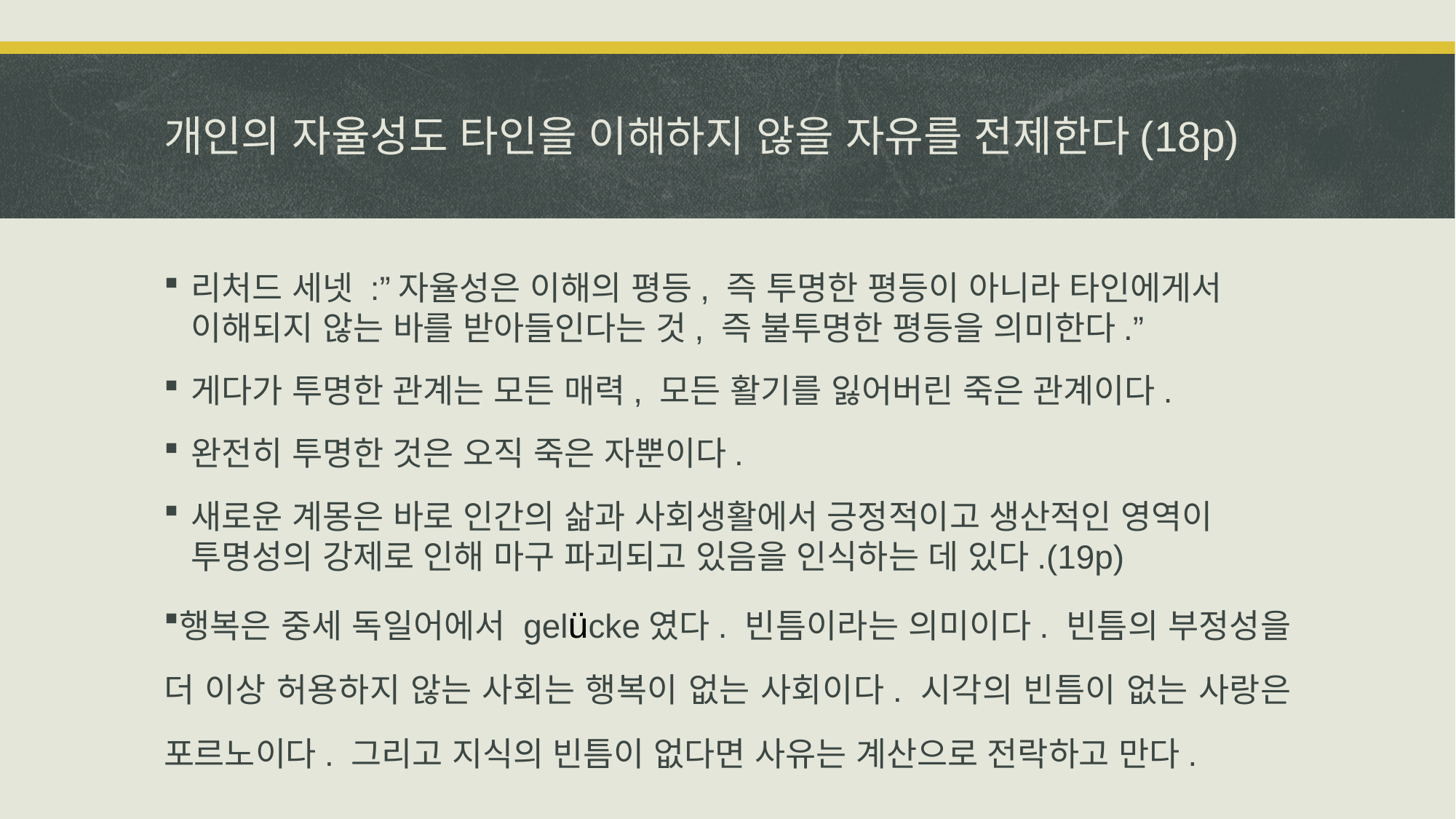

# 개인의 자율성도 타인을 이해하지 않을 자유를 전제한다(18p)
리처드 세넷 :”자율성은 이해의 평등, 즉 투명한 평등이 아니라 타인에게서 이해되지 않는 바를 받아들인다는 것, 즉 불투명한 평등을 의미한다.”
게다가 투명한 관계는 모든 매력, 모든 활기를 잃어버린 죽은 관계이다.
완전히 투명한 것은 오직 죽은 자뿐이다.
새로운 계몽은 바로 인간의 삶과 사회생활에서 긍정적이고 생산적인 영역이 투명성의 강제로 인해 마구 파괴되고 있음을 인식하는 데 있다.(19p)
행복은 중세 독일어에서 gelücke였다. 빈틈이라는 의미이다. 빈틈의 부정성을 더 이상 허용하지 않는 사회는 행복이 없는 사회이다. 시각의 빈틈이 없는 사랑은 포르노이다. 그리고 지식의 빈틈이 없다면 사유는 계산으로 전락하고 만다.